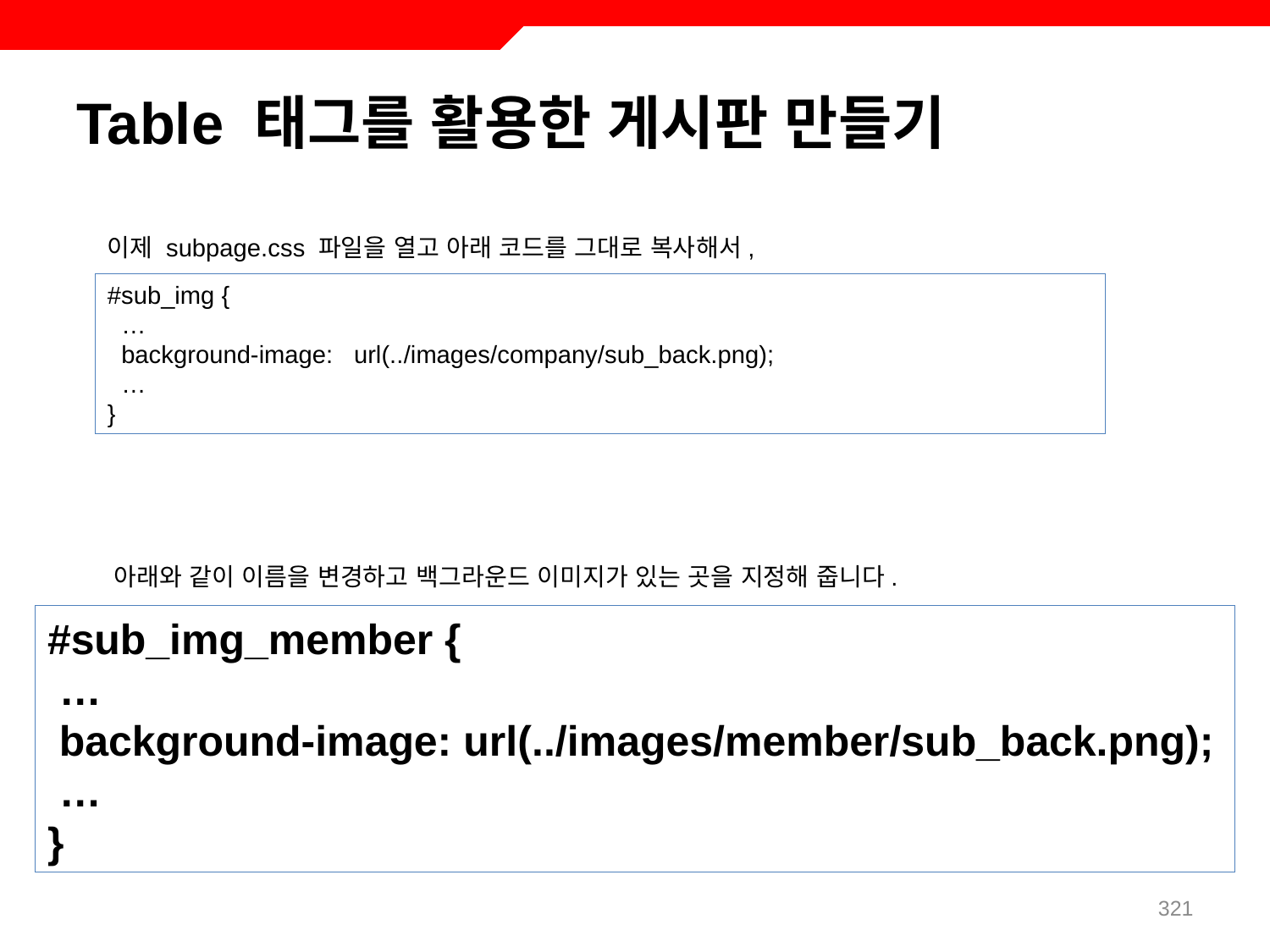

# Table 태그를 활용한 게시판 만들기
이제 subpage.css 파일을 열고 아래 코드를 그대로 복사해서,
#sub_img {
  …
  background-image:   url(../images/company/sub_back.png);
  …
}
아래와 같이 이름을 변경하고 백그라운드 이미지가 있는 곳을 지정해 줍니다.
#sub_img_member {
 …
 background-image: url(../images/member/sub_back.png);
 …
}
321